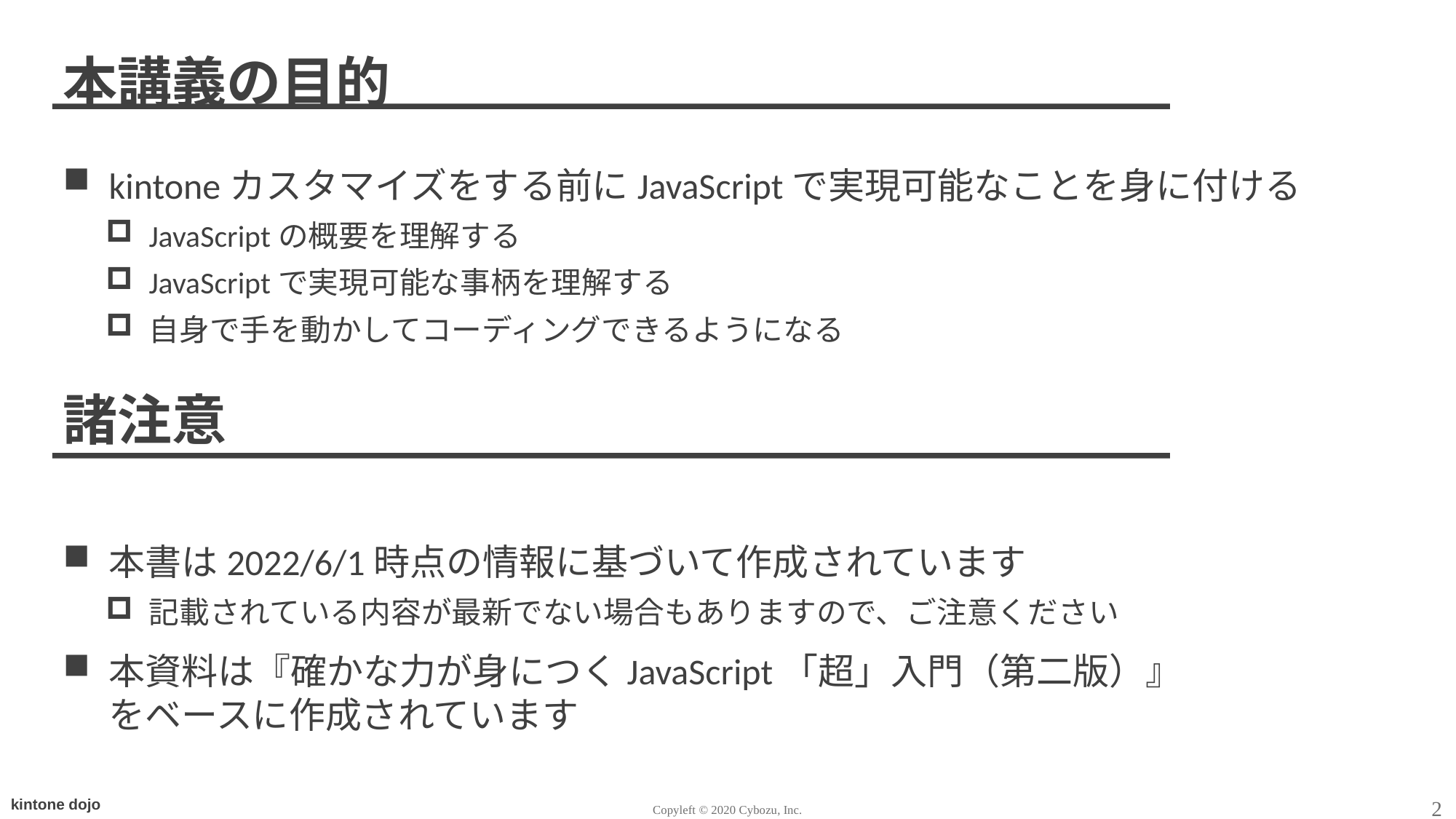

# 本講義の目的
kintoneカスタマイズをする前にJavaScriptで実現可能なことを身に付ける
JavaScriptの概要を理解する
JavaScriptで実現可能な事柄を理解する
自身で手を動かしてコーディングできるようになる

本書は2022/6/1時点の情報に基づいて作成されています
記載されている内容が最新でない場合もありますので、ご注意ください
本資料は『確かな力が身につくJavaScript「超」入門（第二版）』
をベースに作成されています
諸注意

2
Copyleft © 2020 Cybozu, Inc.